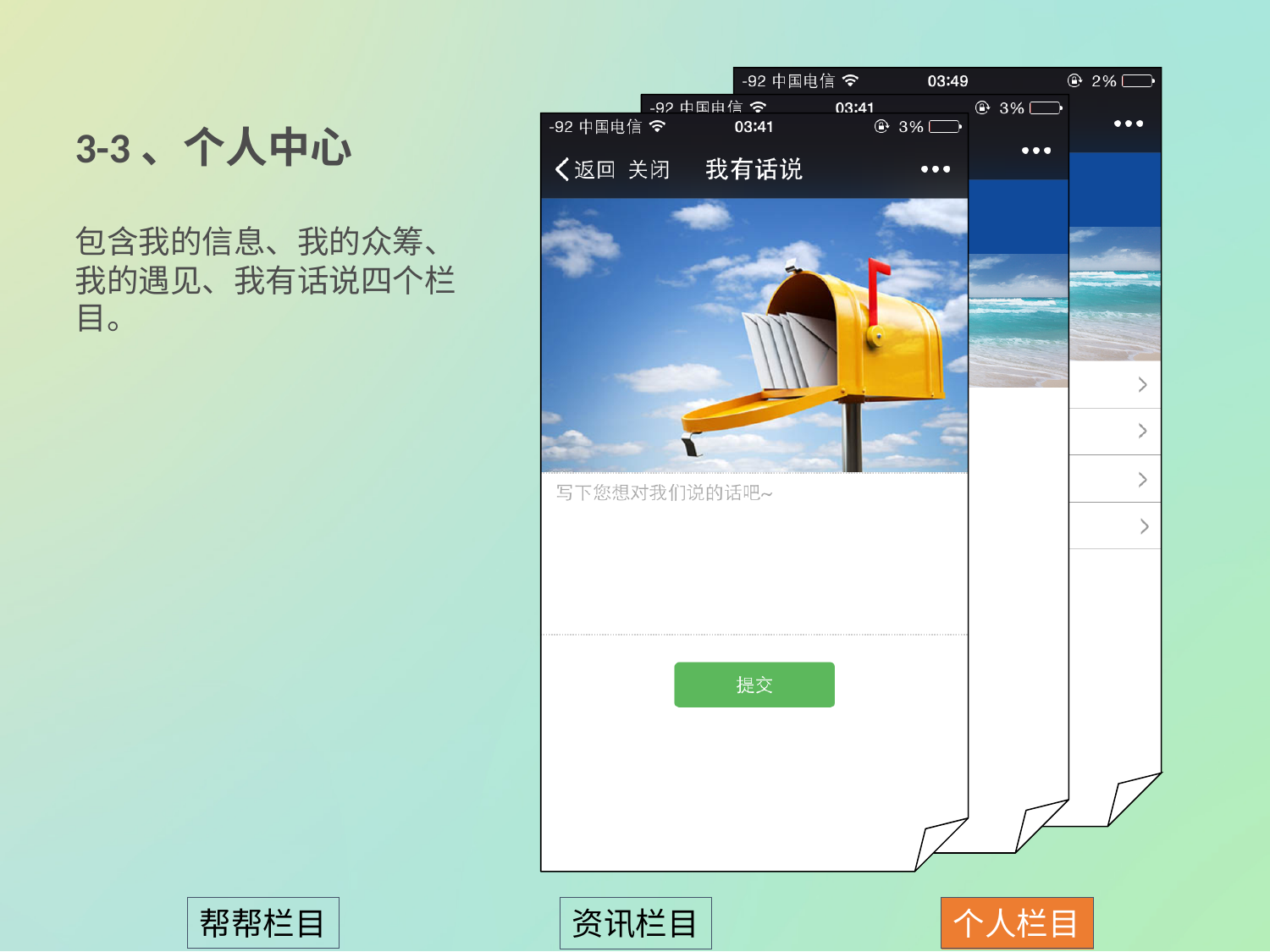

3-3、个人中心

包含我的信息、我的众筹、我的遇见、我有话说四个栏目。
帮帮栏目
个人栏目
资讯栏目
帮帮栏目